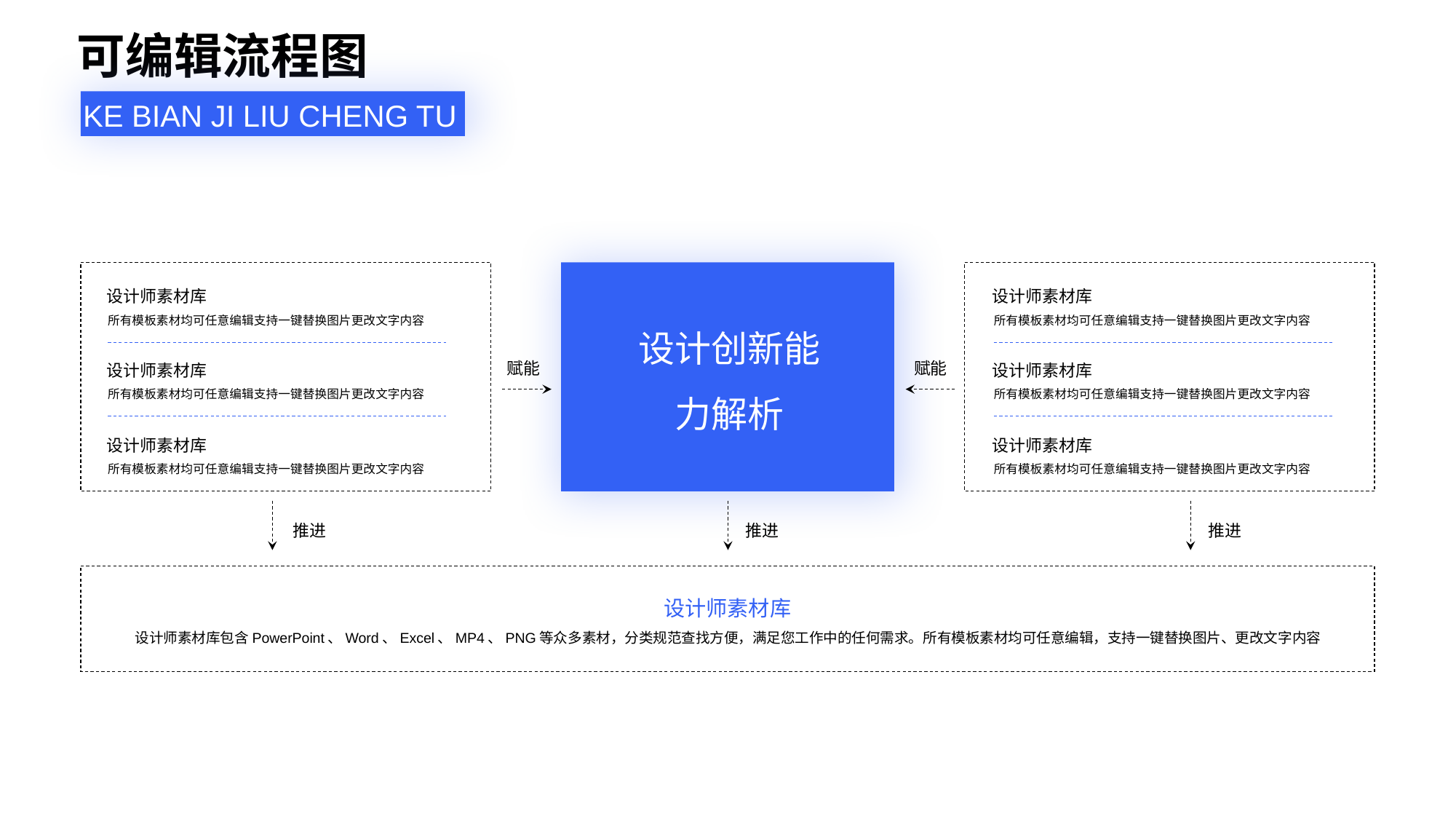

可编辑流程图
KE BIAN JI LIU CHENG TU

设计师素材库
设计师素材库
所有模板素材均可任意编辑支持一键替换图片更改文字内容
设计创新能力解析
所有模板素材均可任意编辑支持一键替换图片更改文字内容
赋能
赋能
设计师素材库
设计师素材库
所有模板素材均可任意编辑支持一键替换图片更改文字内容
所有模板素材均可任意编辑支持一键替换图片更改文字内容
设计师素材库
设计师素材库
所有模板素材均可任意编辑支持一键替换图片更改文字内容
所有模板素材均可任意编辑支持一键替换图片更改文字内容
推进
推进
推进

设计师素材库
设计师素材库包含PowerPoint、Word、Excel、MP4、PNG等众多素材，分类规范查找方便，满足您工作中的任何需求。所有模板素材均可任意编辑，支持一键替换图片、更改文字内容